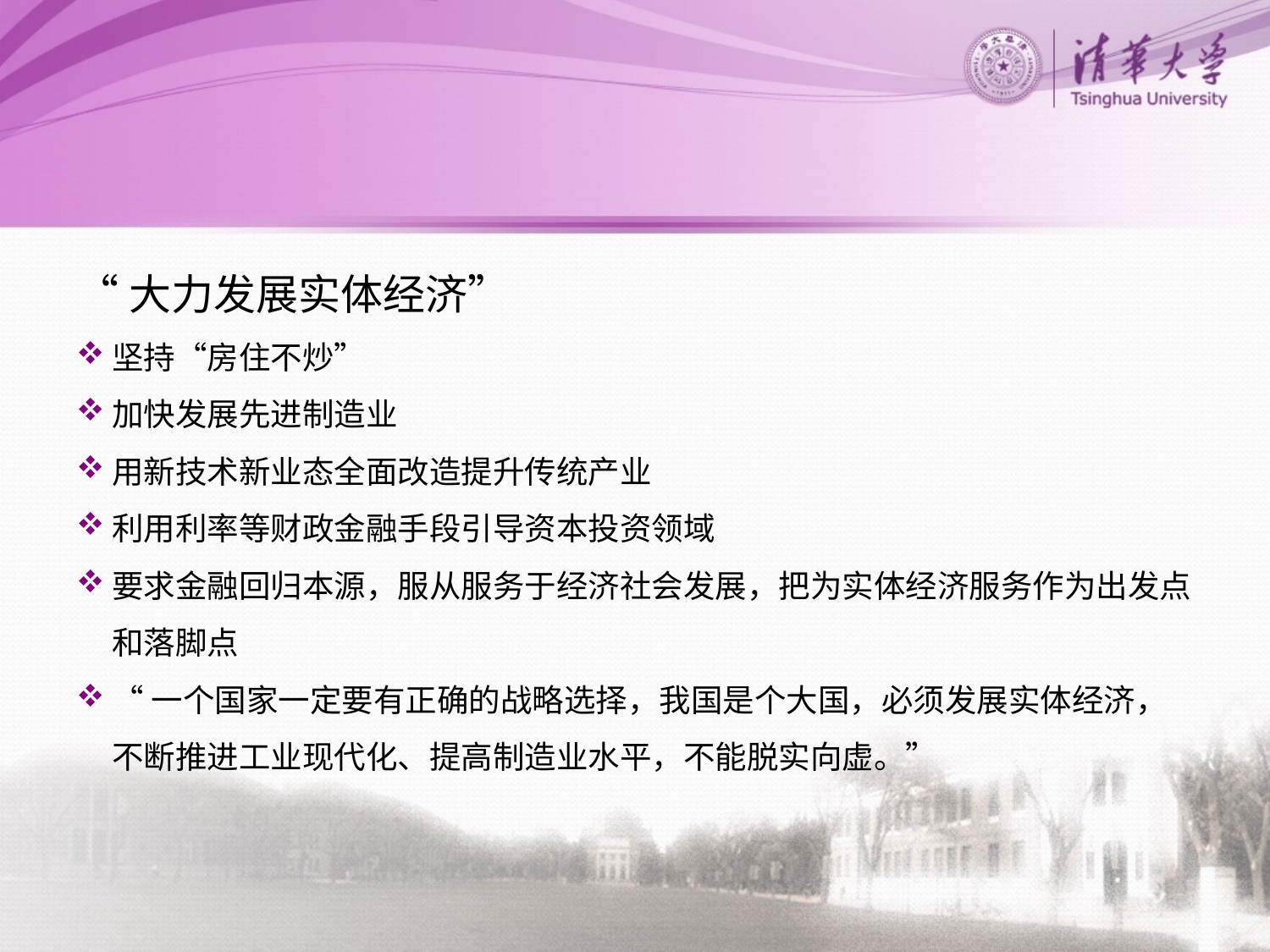

#
“大力发展实体经济”
坚持“房住不炒”
加快发展先进制造业
用新技术新业态全面改造提升传统产业
利用利率等财政金融手段引导资本投资领域
要求金融回归本源，服从服务于经济社会发展，把为实体经济服务作为出发点和落脚点
“一个国家一定要有正确的战略选择，我国是个大国，必须发展实体经济，不断推进工业现代化、提高制造业水平，不能脱实向虚。”